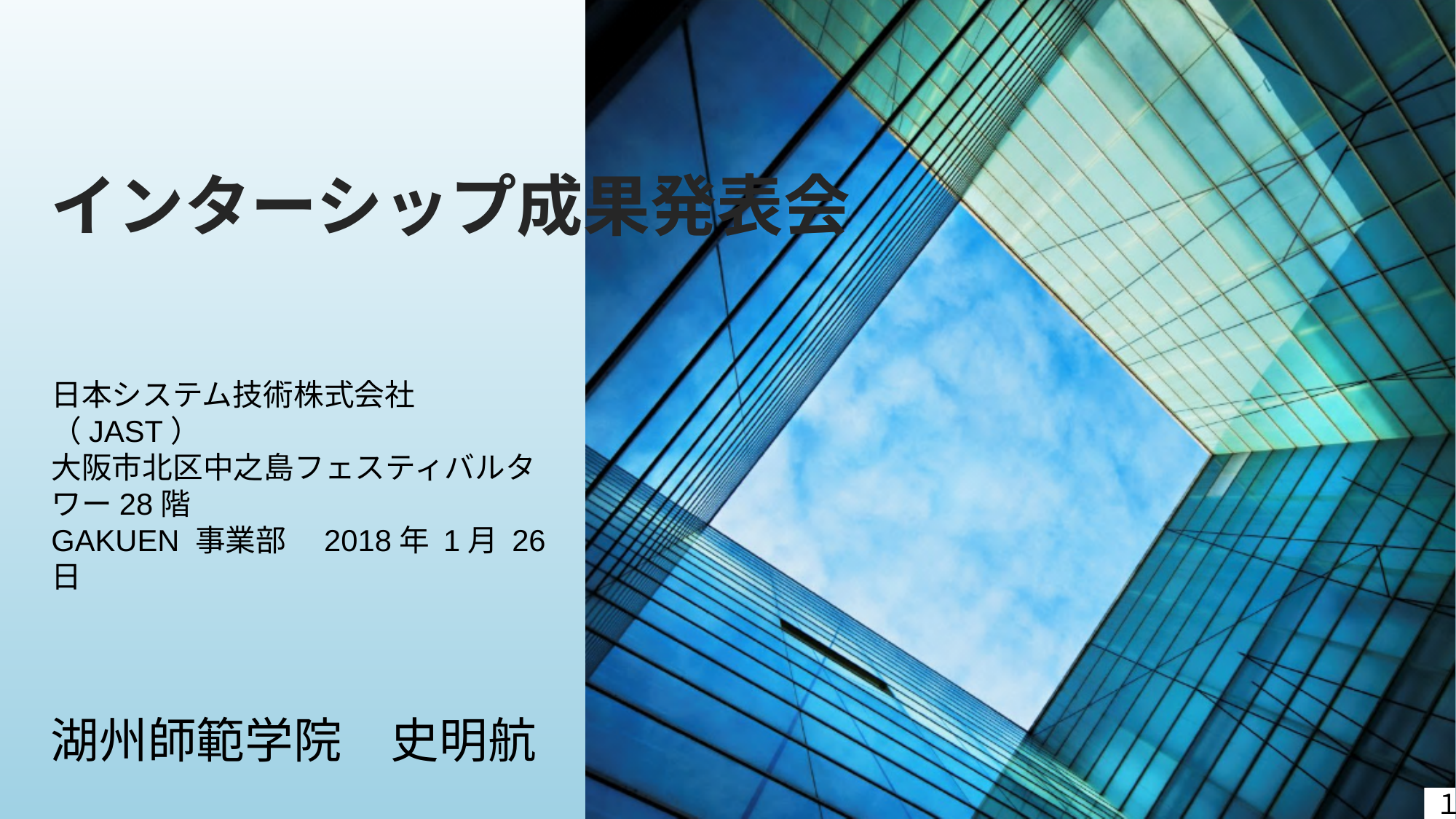

# インターシップ成果発表会
日本システム技術株式会社（JAST）
大阪市北区中之島フェスティバルタワー28階
GAKUEN 事業部　2018年 1月 26日

湖州師範学院　史明航
１